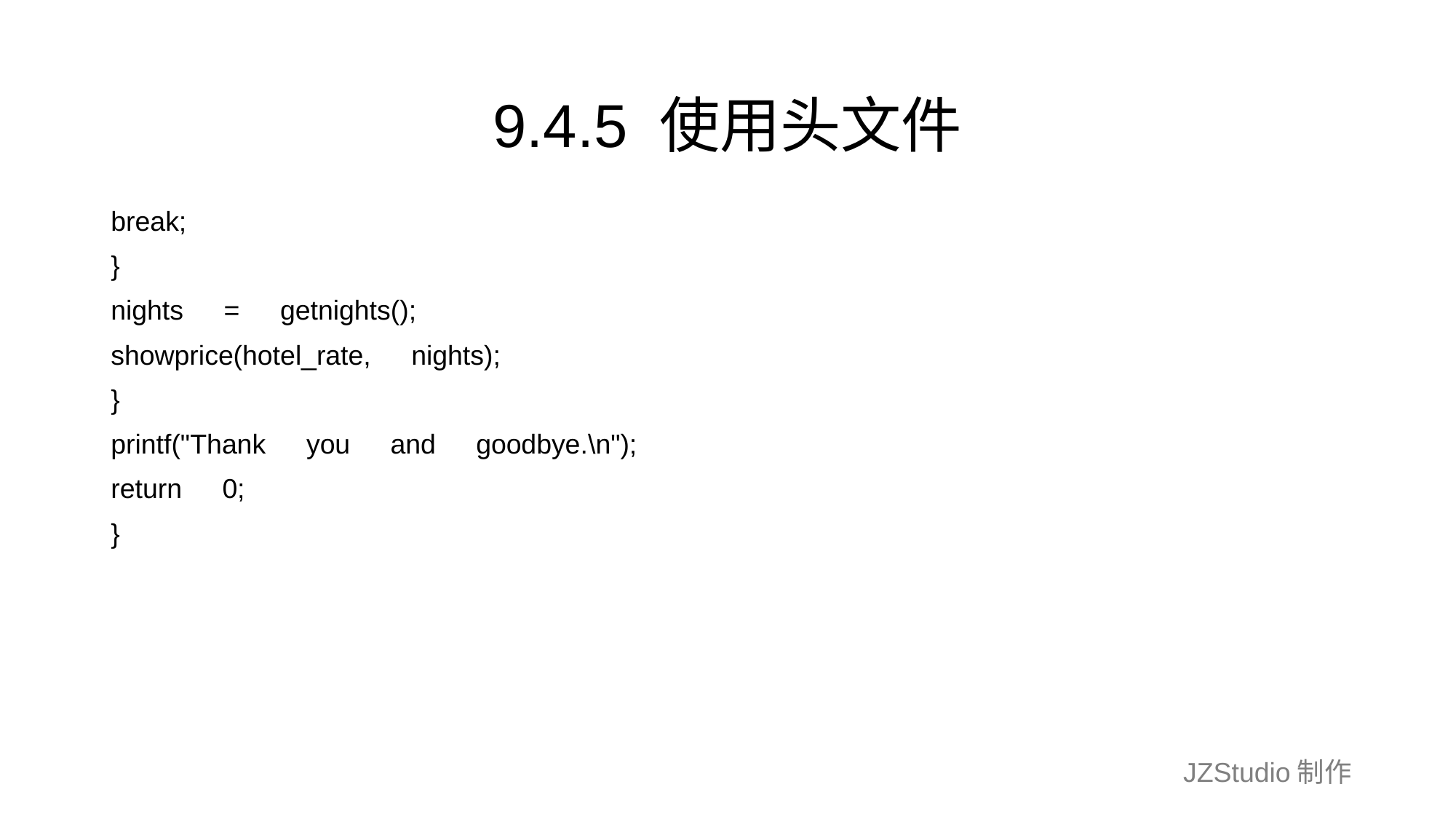

# 9.4.5 使用头文件
break;
}
nights　=　getnights();
showprice(hotel_rate,　nights);
}
printf("Thank　you　and　goodbye.\n");
return　0;
}